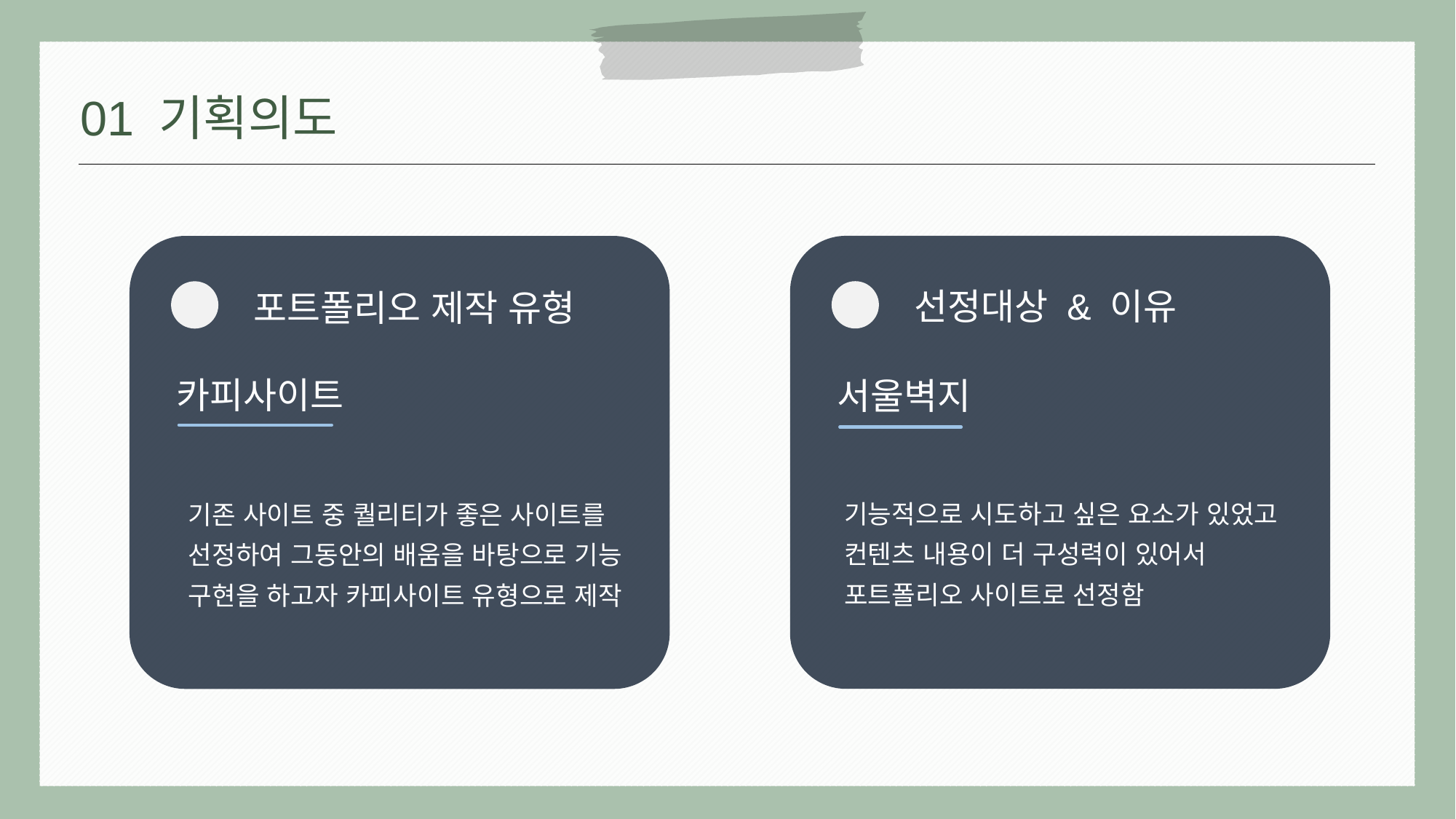

01 기획의도

선정대상 & 이유
포트폴리오 제작 유형

카피사이트
서울벽지
기능적으로 시도하고 싶은 요소가 있었고
컨텐츠 내용이 더 구성력이 있어서 포트폴리오 사이트로 선정함
기존 사이트 중 퀄리티가 좋은 사이트를
선정하여 그동안의 배움을 바탕으로 기능
구현을 하고자 카피사이트 유형으로 제작